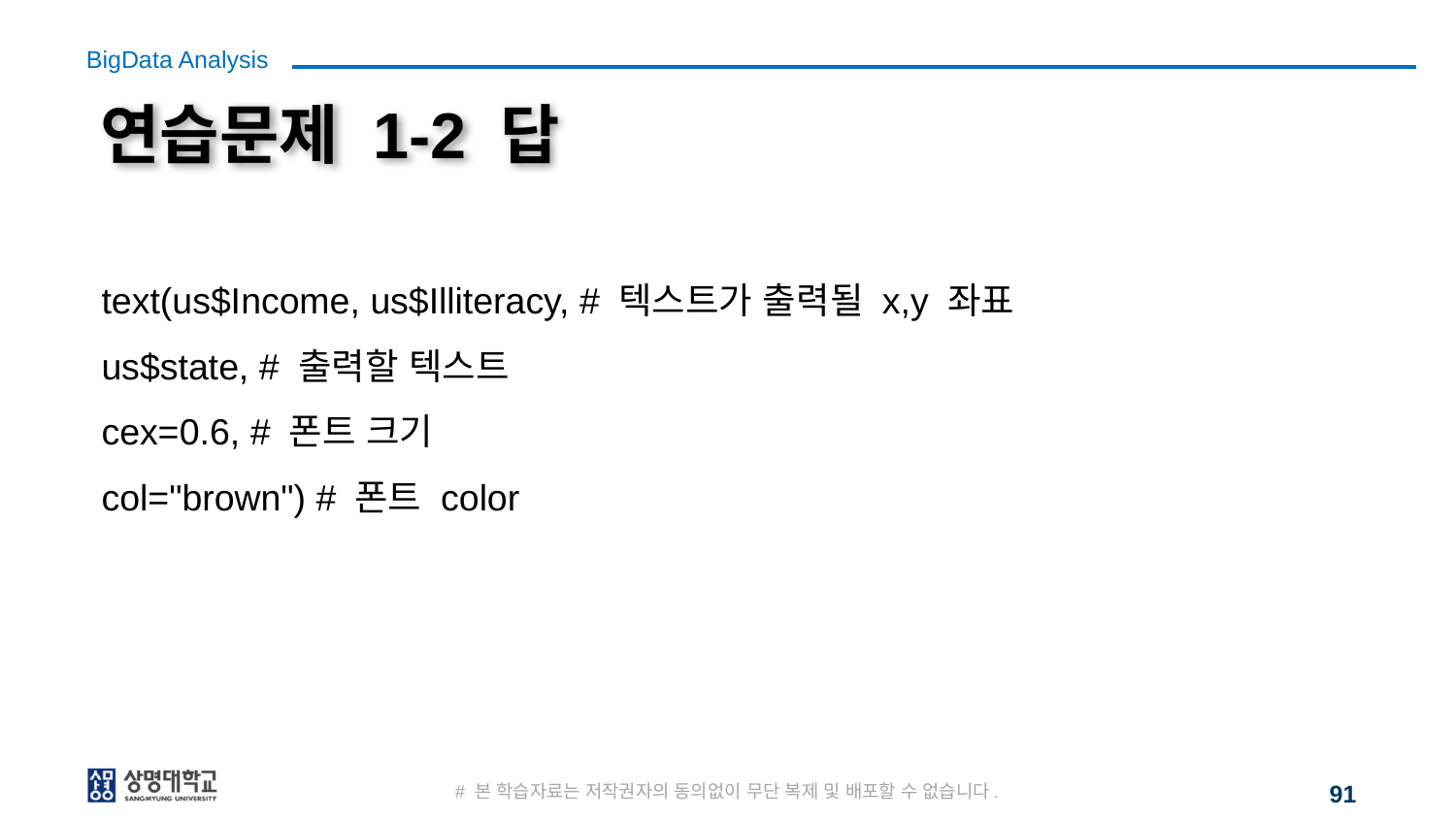

# 연습문제 1-2 답
text(us$Income, us$Illiteracy, # 텍스트가 출력될 x,y 좌표
us$state, # 출력할 텍스트
cex=0.6, # 폰트 크기
col="brown") # 폰트 color

# 본 학습자료는 저작권자의 동의없이 무단 복제 및 배포할 수 없습니다.
91